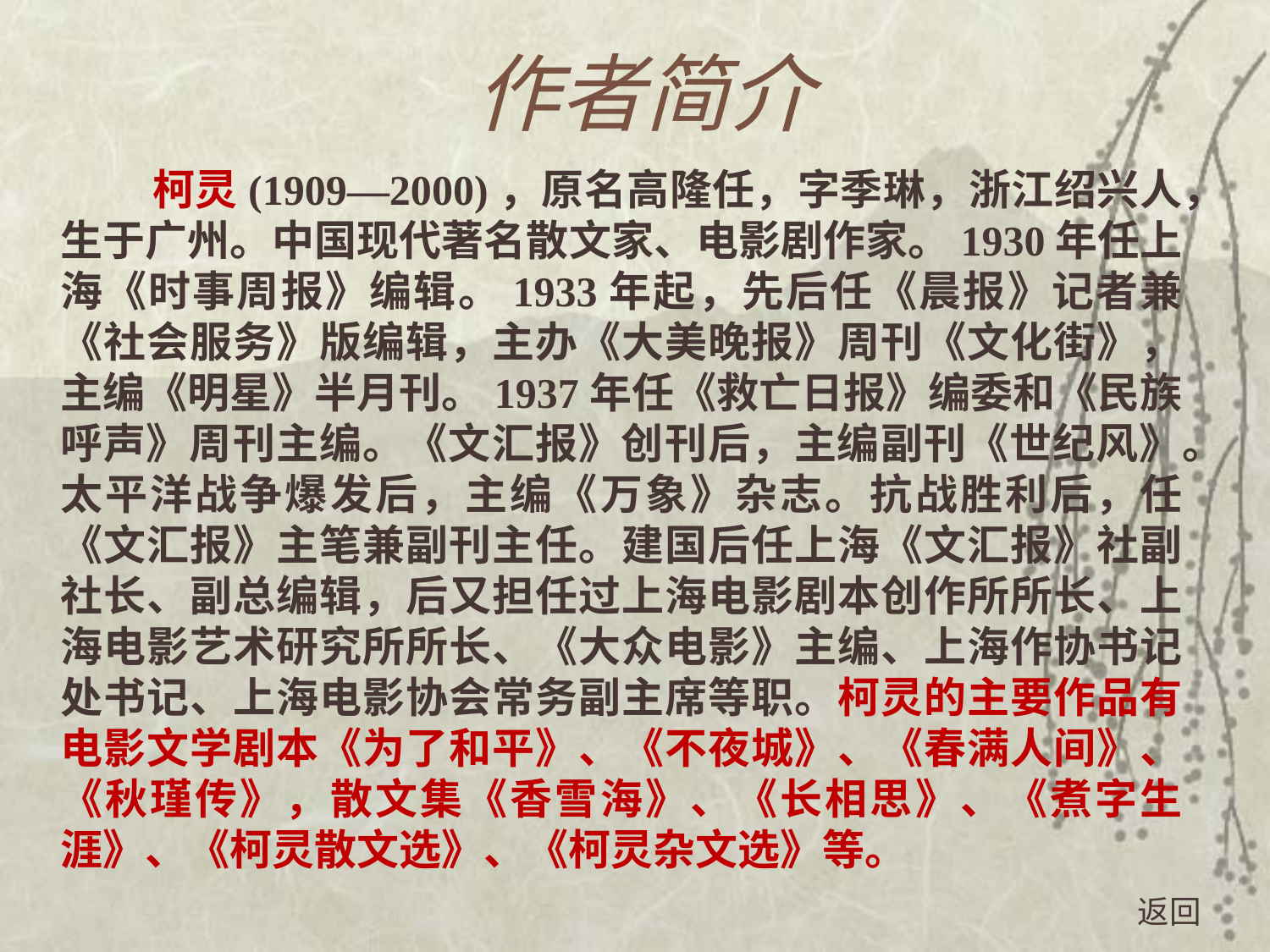

# 作者简介
             柯灵(1909—2000)，原名高隆任，字季琳，浙江绍兴人，生于广州。中国现代著名散文家、电影剧作家。1930年任上海《时事周报》编辑。1933年起，先后任《晨报》记者兼《社会服务》版编辑，主办《大美晚报》周刊《文化街》，主编《明星》半月刊。1937年任《救亡日报》编委和《民族呼声》周刊主编。《文汇报》创刊后，主编副刊《世纪风》。太平洋战争爆发后，主编《万象》杂志。抗战胜利后，任《文汇报》主笔兼副刊主任。建国后任上海《文汇报》社副社长、副总编辑，后又担任过上海电影剧本创作所所长、上海电影艺术研究所所长、《大众电影》主编、上海作协书记处书记、上海电影协会常务副主席等职。柯灵的主要作品有电影文学剧本《为了和平》、《不夜城》、《春满人间》、《秋瑾传》，散文集《香雪海》、《长相思》、《煮字生涯》、《柯灵散文选》、《柯灵杂文选》等。
返回